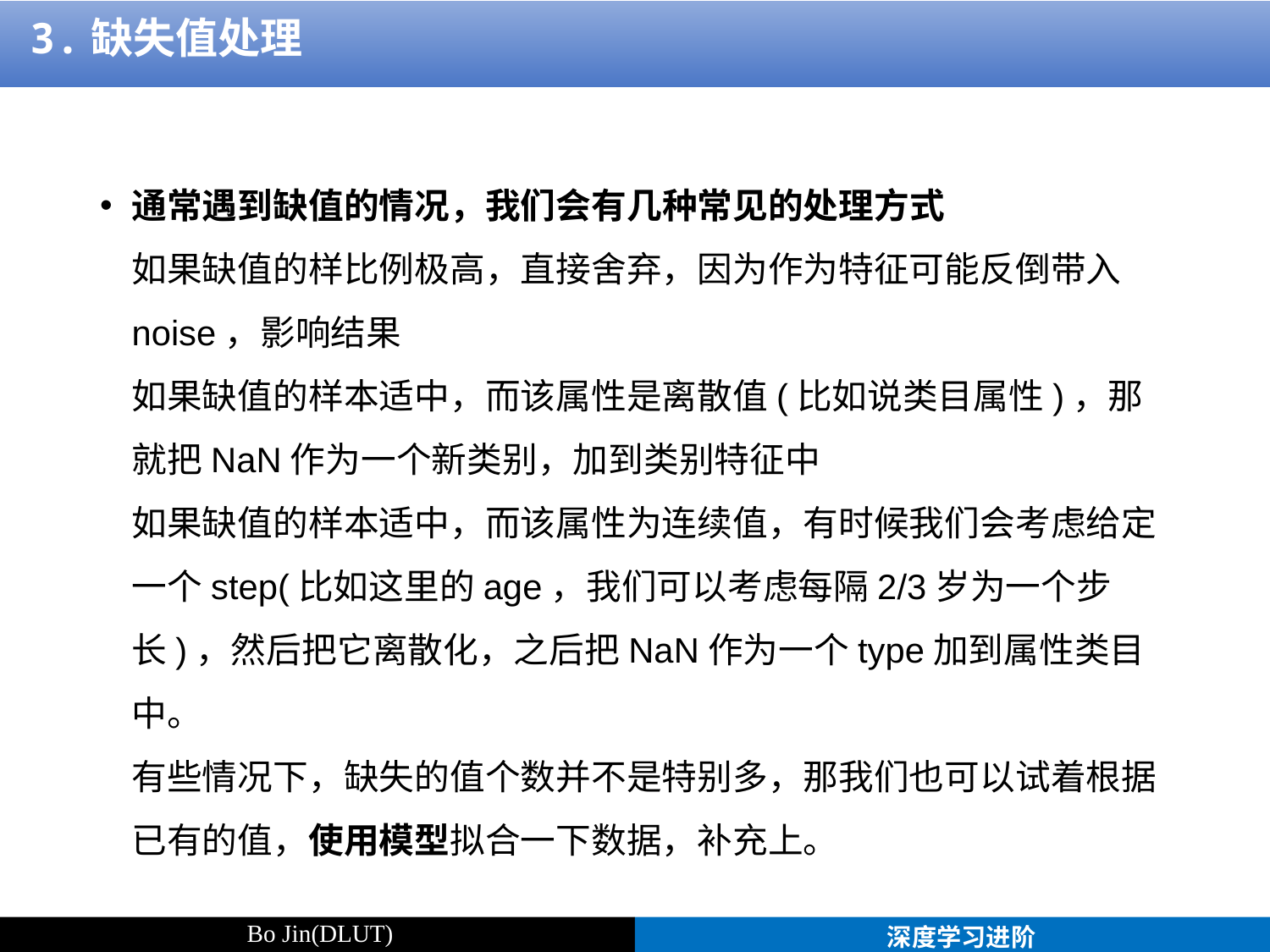

3.缺失值处理
通常遇到缺值的情况，我们会有几种常见的处理方式
如果缺值的样比例极高，直接舍弃，因为作为特征可能反倒带入noise，影响结果
如果缺值的样本适中，而该属性是离散值(比如说类目属性)，那就把NaN作为一个新类别，加到类别特征中
如果缺值的样本适中，而该属性为连续值，有时候我们会考虑给定一个step(比如这里的age，我们可以考虑每隔2/3岁为一个步长)，然后把它离散化，之后把NaN作为一个type加到属性类目中。
有些情况下，缺失的值个数并不是特别多，那我们也可以试着根据已有的值，使用模型拟合一下数据，补充上。

Bo Jin(DLUT)
深度学习进阶